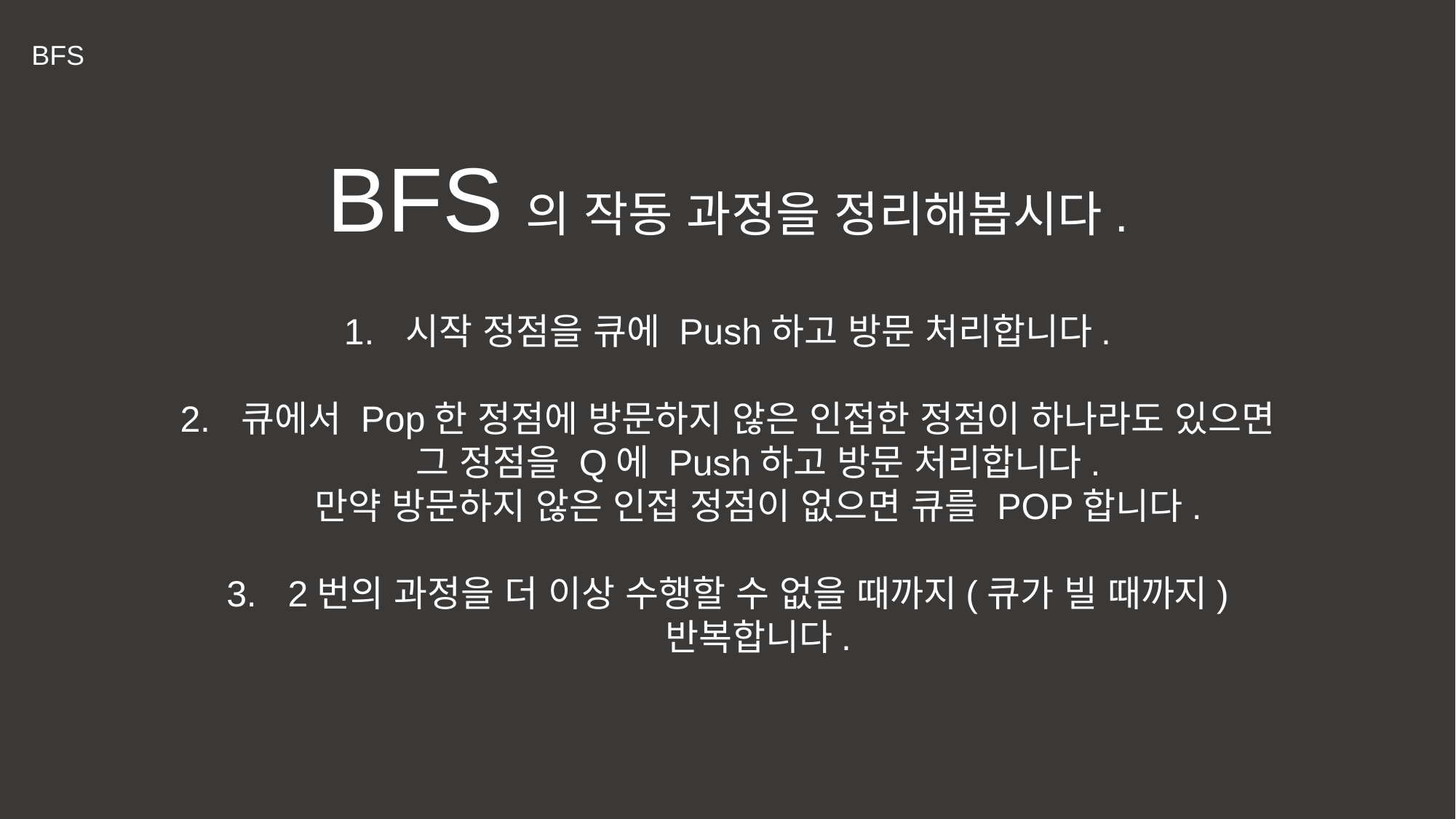

BFS
BFS의 작동 과정을 정리해봅시다.

시작 정점을 큐에 Push하고 방문 처리합니다.

큐에서 Pop한 정점에 방문하지 않은 인접한 정점이 하나라도 있으면
그 정점을 Q에 Push하고 방문 처리합니다.
만약 방문하지 않은 인접 정점이 없으면 큐를 POP합니다.

2번의 과정을 더 이상 수행할 수 없을 때까지(큐가 빌 때까지)
반복합니다.